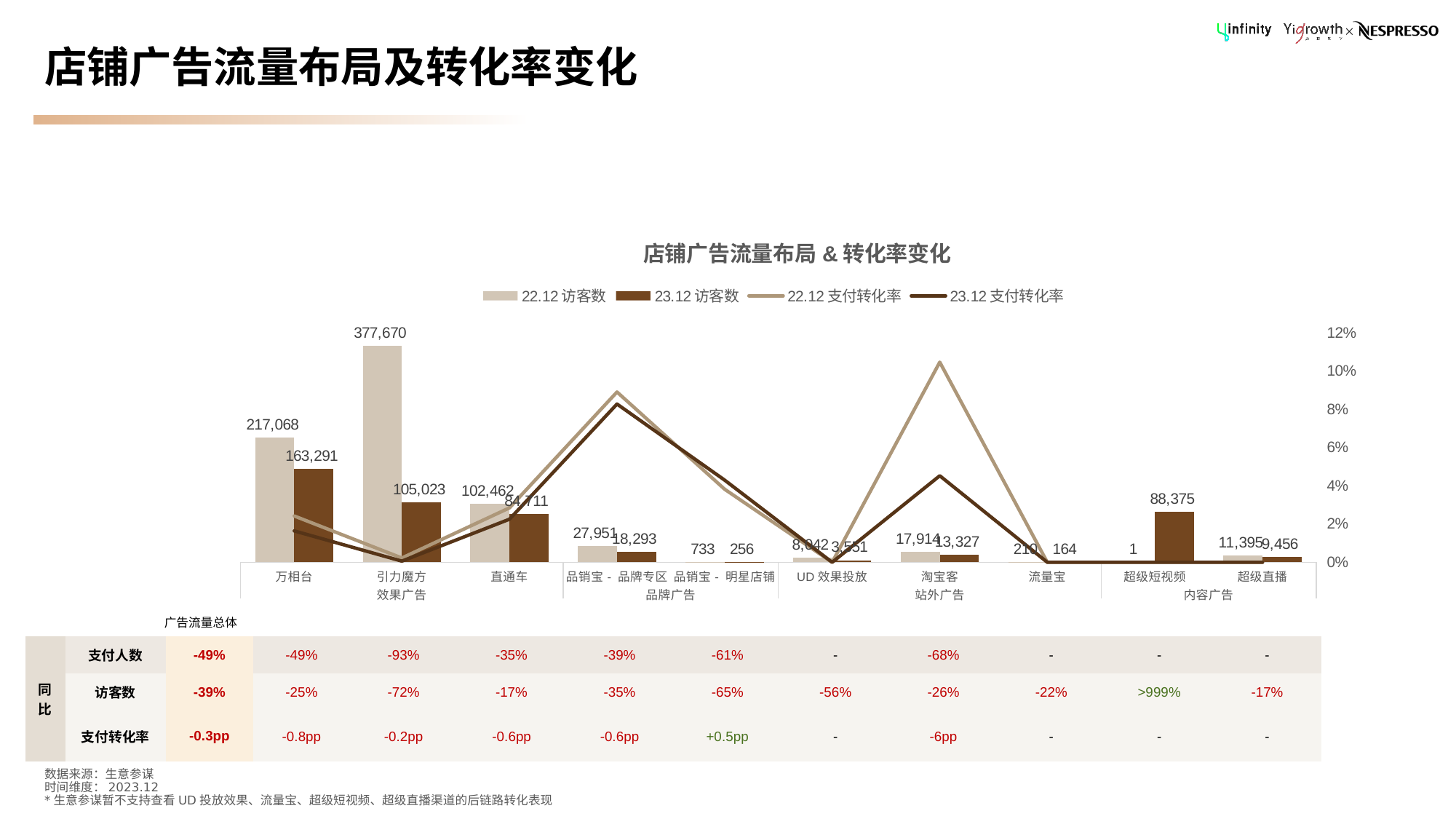

# 店铺广告流量布局及转化率变化

### Chart: 店铺广告流量布局&转化率变化

| Category | 22.12访客数 | 23.12访客数 | 22.12支付转化率 | 23.12支付转化率 |
|---|---|---|---|---|
| 万相台 | 217068.0 | 163291.0 | 0.0241905762249617 | 0.0164001690233999 |
| 引力魔方 | 377670.0 | 105023.0 | 0.00224799428072126 | 0.000590346876398503 |
| 直通车 | 102462.0 | 84711.0 | 0.0284398118326794 | 0.0225118343544521 |
| 品销宝- 品牌专区 | 27951.0 | 18293.0 | 0.0890486923544774 | 0.0827638987590881 |
| 品销宝- 明星店铺 | 733.0 | 256.0 | 0.0381991814461118 | 0.04296875 |
| UD效果投放 | 8042.0 | 3551.0 | 0.0 | 0.0 |
| 淘宝客 | 17914.0 | 13327.0 | 0.104666741096349 | 0.0452464920837397 |
| 流量宝 | 210.0 | 164.0 | 0.0 | 0.0 |
| 超级短视频 | 1.0 | 88375.0 | 0.0 | 0.0 |
| 超级直播 | 11395.0 | 9456.0 | 0.0 | 0.0 |
广告流量总体
| 同比 | 支付人数 | -49% | -49% | -93% | -35% | -39% | -61% | - | -68% | - | - | - |
| --- | --- | --- | --- | --- | --- | --- | --- | --- | --- | --- | --- | --- |
|  | 访客数 | -39% | -25% | -72% | -17% | -35% | -65% | -56% | -26% | -22% | >999% | -17% |
|  | 支付转化率 | -0.3pp | -0.8pp | -0.2pp | -0.6pp | -0.6pp | +0.5pp | - | -6pp | - | - | - |
数据来源：生意参谋
时间维度：2023.12
*生意参谋暂不支持查看UD投放效果、流量宝、超级短视频、超级直播渠道的后链路转化表现